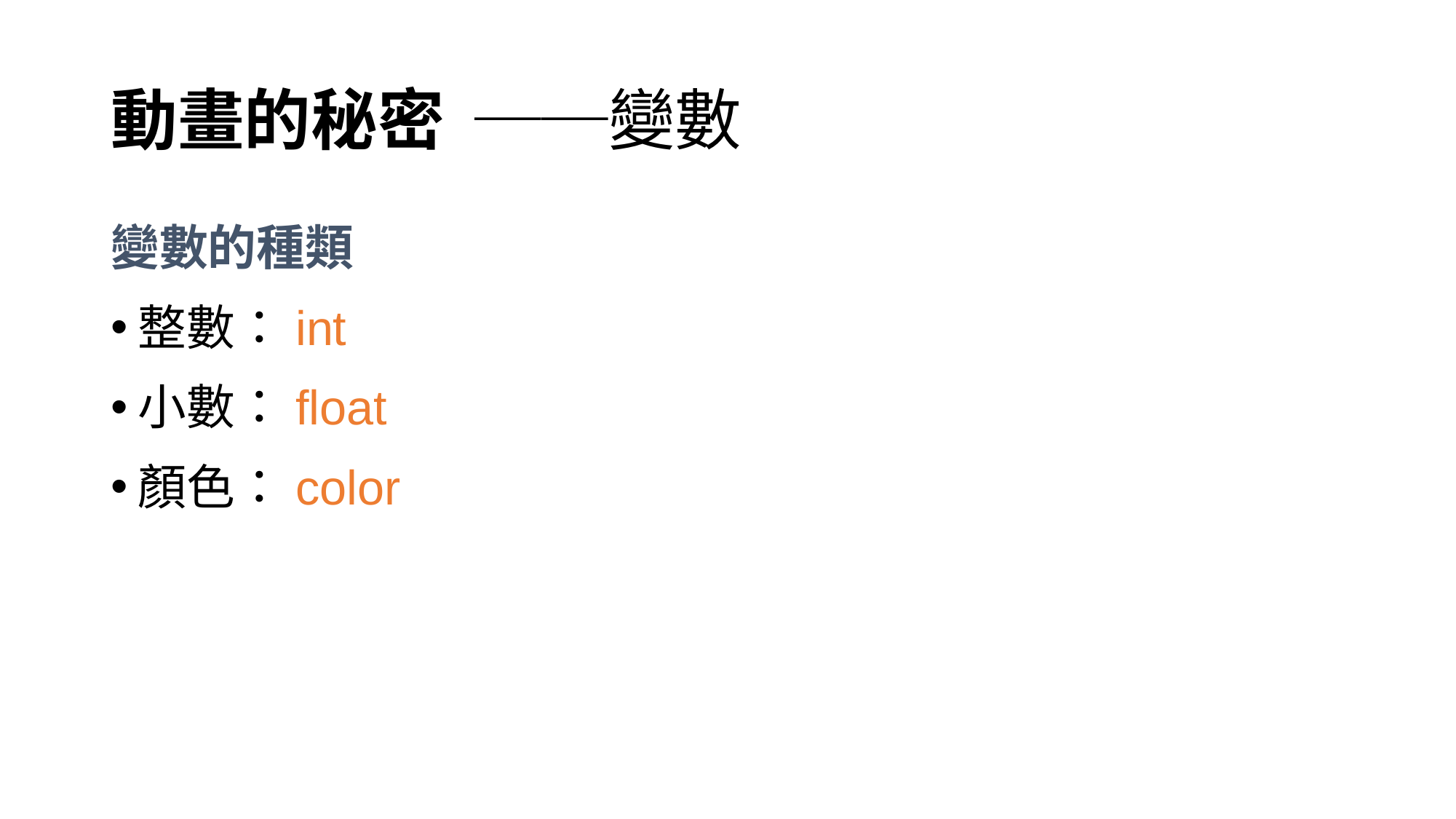

# 動畫的秘密  ──變數
變數的種類
整數：int
小數：float
顏色：color